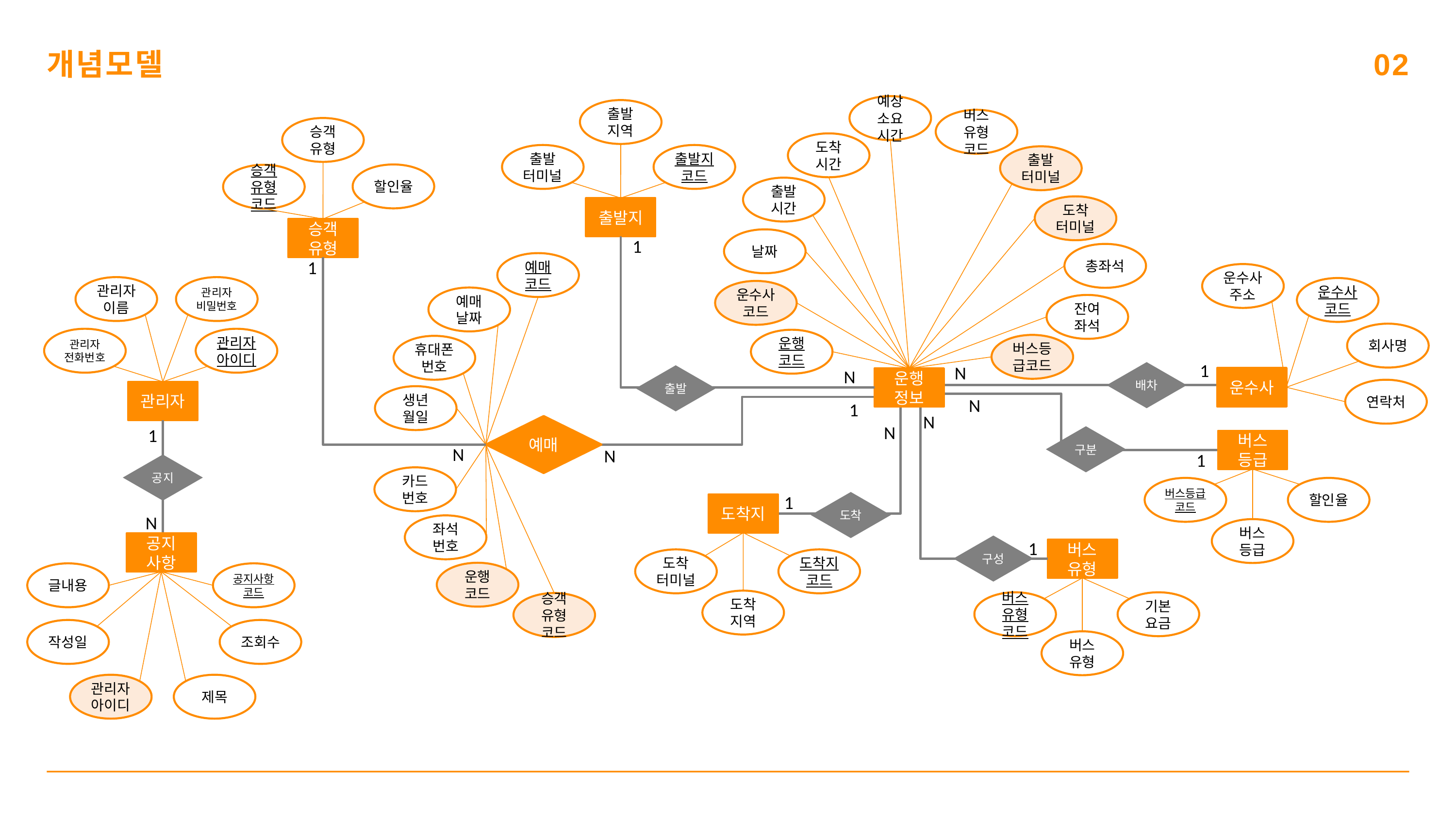

개념모델
02
예상
소요
시간
버스
유형
코드
도착
시간
출발
터미널
출발
시간
도착
터미널
날짜
총좌석
운수사
코드
잔여
좌석
운행
코드
버스등급코드
운행
정보
출발
지역
출발
터미널
출발지
코드
출발지
승객
유형
할인율
승객
유형
코드
승객
유형
1
1
예매
코드
예매
날짜
휴대폰 번호
생년
월일
카드
번호
좌석
번호
운행
코드
승객
유형
코드
운수사 주소
운수사 코드
회사명
운수사
연락처
관리자
비밀번호
관리자
이름
관리자
전화번호
관리자
아이디
관리자
1
N
N
배차
출발
N
1
N
예매
N
1
구분
버스
등급
버스등급코드
할인율
버스
등급
N
N
1
공지
1
도착
도착지
도착
터미널
도착지
코드
도착
지역
N
공지
사항
공지사항
코드
글내용
작성일
조회수
관리자
아이디
제목
1
구성
버스
유형
버스
유형
코드
기본
요금
버스
유형